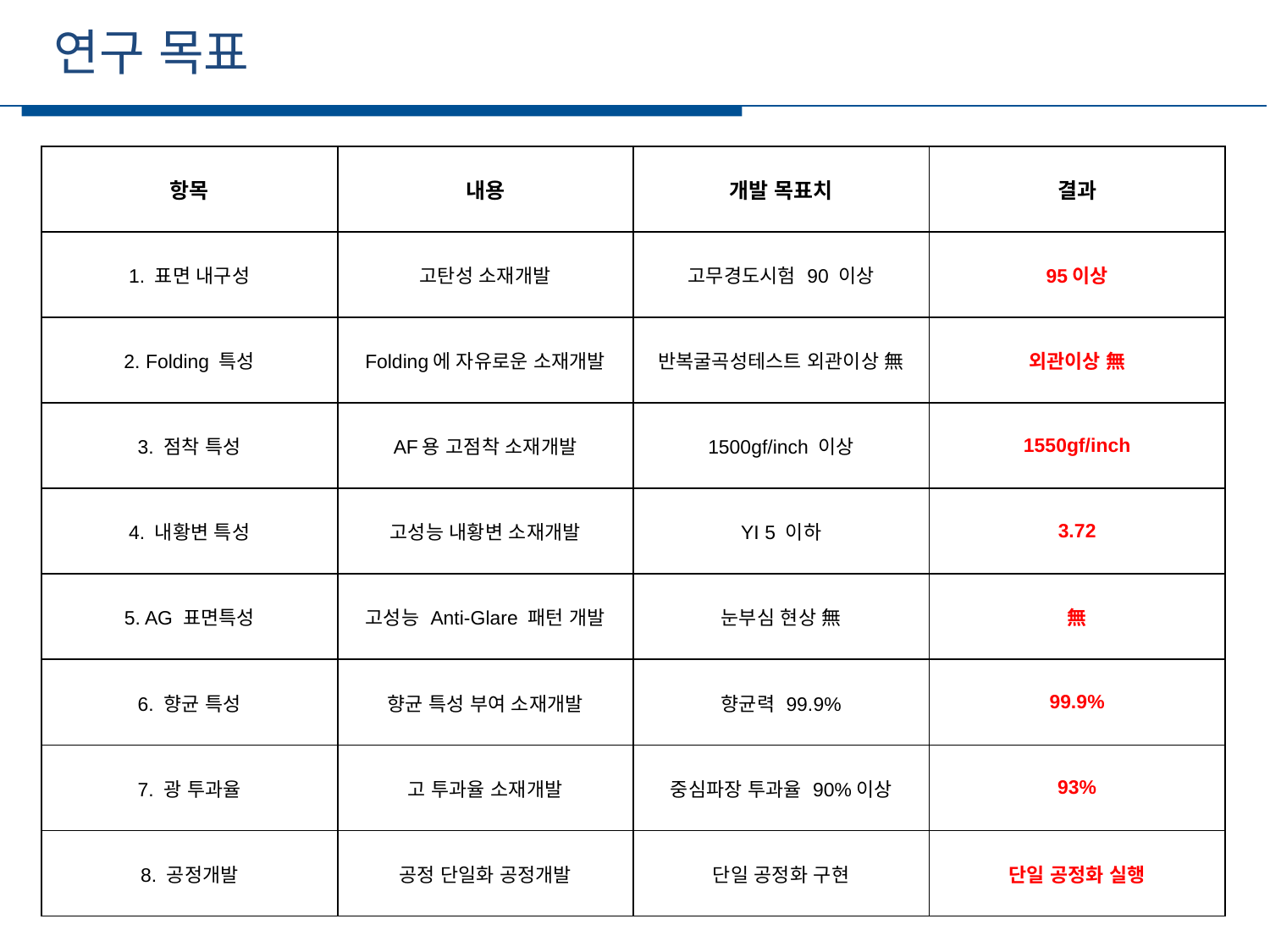

연구 목표
세부일정

| 항목 | 내용 | 개발 목표치 | 결과 |
| --- | --- | --- | --- |
| 1. 표면 내구성 | 고탄성 소재개발 | 고무경도시험 90 이상 | 95이상 |
| 2. Folding 특성 | Folding에 자유로운 소재개발 | 반복굴곡성테스트 외관이상 無 | 외관이상 無 |
| 3. 점착 특성 | AF용 고점착 소재개발 | 1500gf/inch 이상 | 1550gf/inch |
| 4. 내황변 특성 | 고성능 내황변 소재개발 | YI 5 이하 | 3.72 |
| 5. AG 표면특성 | 고성능 Anti-Glare 패턴 개발 | 눈부심 현상 無 | 無 |
| 6. 향균 특성 | 향균 특성 부여 소재개발 | 향균력 99.9% | 99.9% |
| 7. 광 투과율 | 고 투과율 소재개발 | 중심파장 투과율 90%이상 | 93% |
| 8. 공정개발 | 공정 단일화 공정개발 | 단일 공정화 구현 | 단일 공정화 실행 |